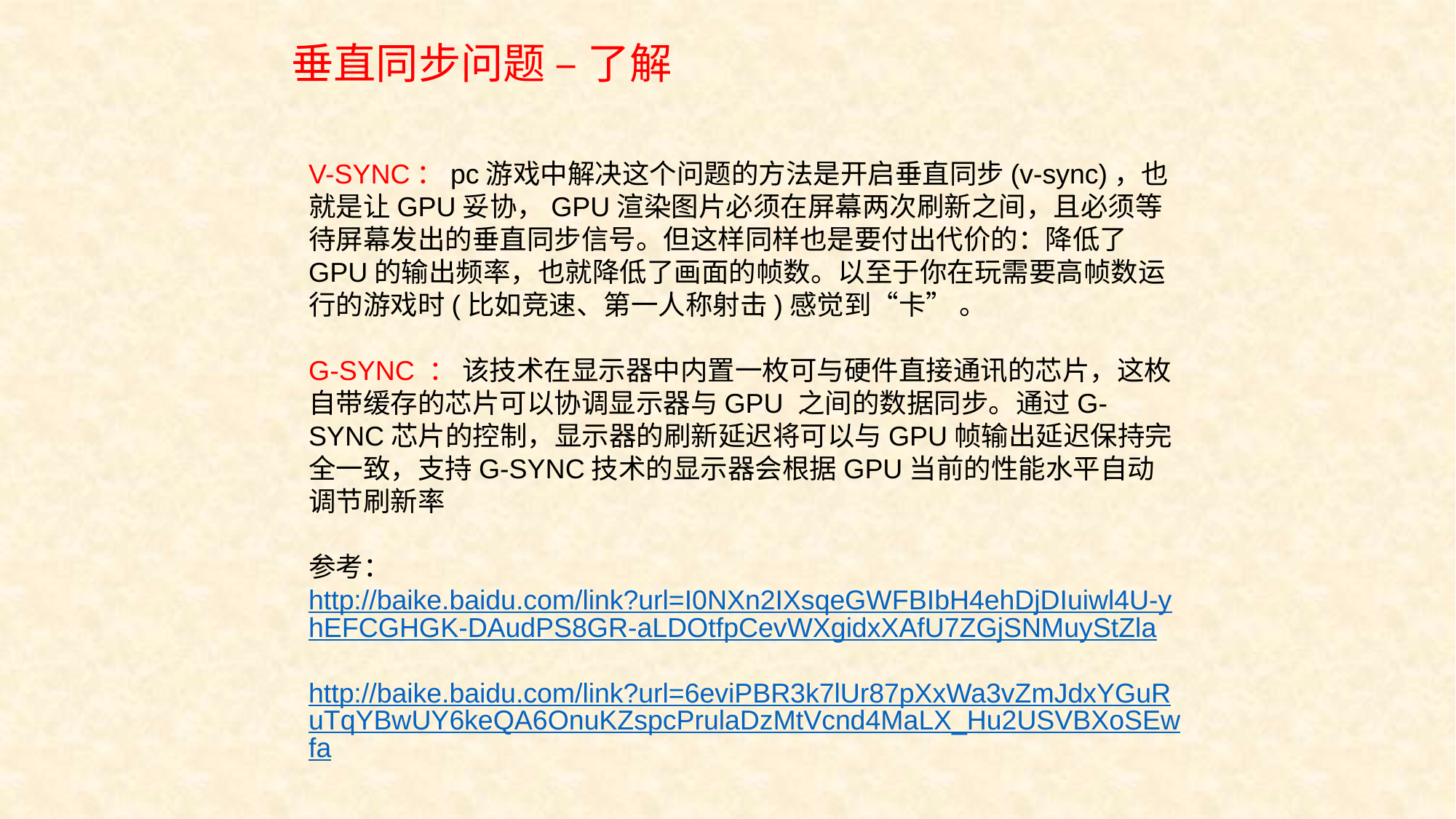

垂直同步问题 – 了解
V-SYNC：pc游戏中解决这个问题的方法是开启垂直同步(v-sync)，也就是让GPU妥协，GPU渲染图片必须在屏幕两次刷新之间，且必须等待屏幕发出的垂直同步信号。但这样同样也是要付出代价的：降低了GPU的输出频率，也就降低了画面的帧数。以至于你在玩需要高帧数运行的游戏时(比如竞速、第一人称射击)感觉到“卡” 。

G-SYNC ： 该技术在显示器中内置一枚可与硬件直接通讯的芯片，这枚自带缓存的芯片可以协调显示器与GPU 之间的数据同步。通过G-SYNC芯片的控制，显示器的刷新延迟将可以与GPU帧输出延迟保持完全一致，支持G-SYNC技术的显示器会根据GPU当前的性能水平自动调节刷新率

参考： http://baike.baidu.com/link?url=I0NXn2IXsqeGWFBIbH4ehDjDIuiwl4U-yhEFCGHGK-DAudPS8GR-aLDOtfpCevWXgidxXAfU7ZGjSNMuyStZla

http://baike.baidu.com/link?url=6eviPBR3k7lUr87pXxWa3vZmJdxYGuRuTqYBwUY6keQA6OnuKZspcPrulaDzMtVcnd4MaLX_Hu2USVBXoSEwfa